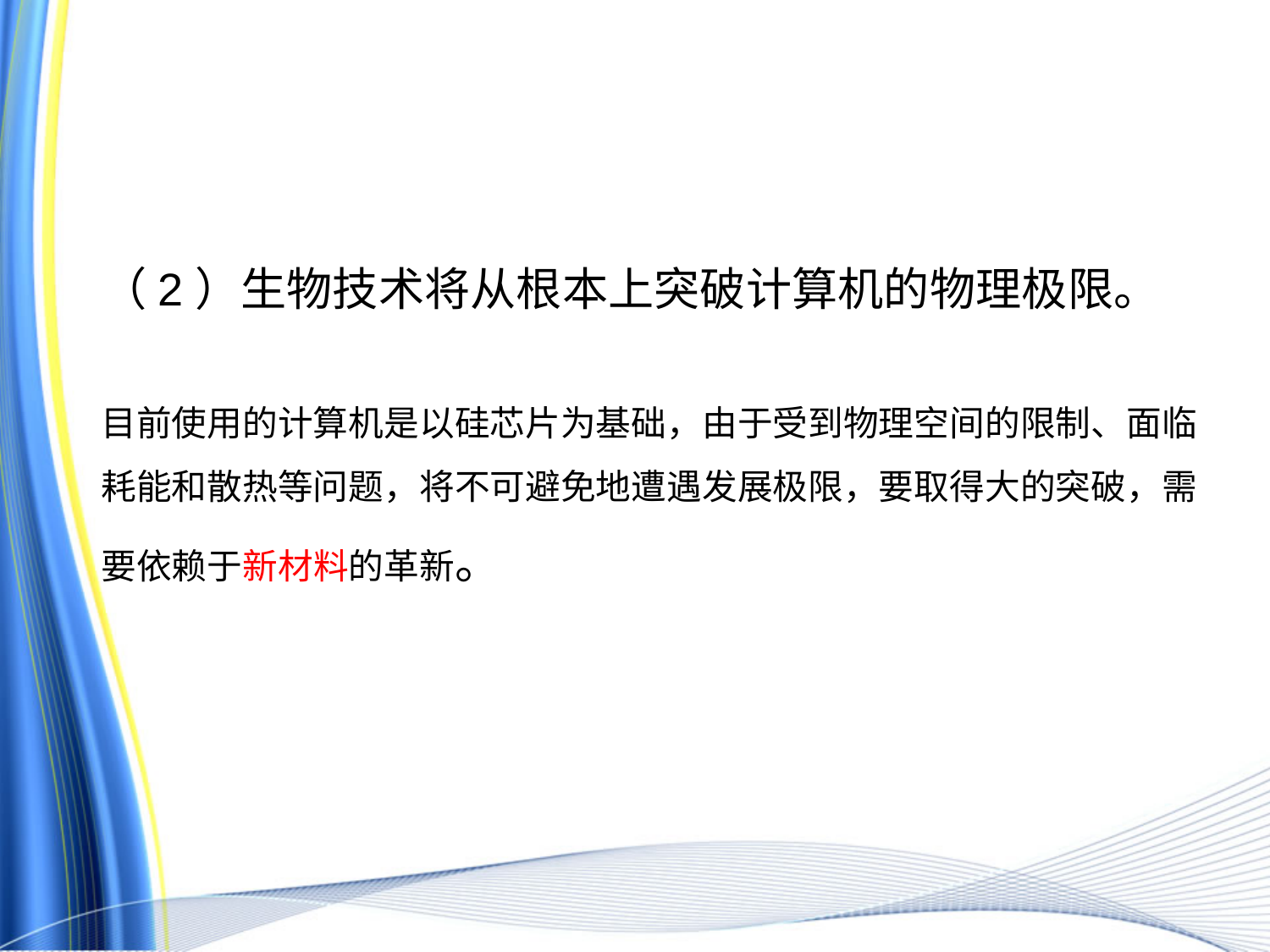

（2）生物技术将从根本上突破计算机的物理极限。

目前使用的计算机是以硅芯片为基础，由于受到物理空间的限制、面临耗能和散热等问题，将不可避免地遭遇发展极限，要取得大的突破，需要依赖于新材料的革新。